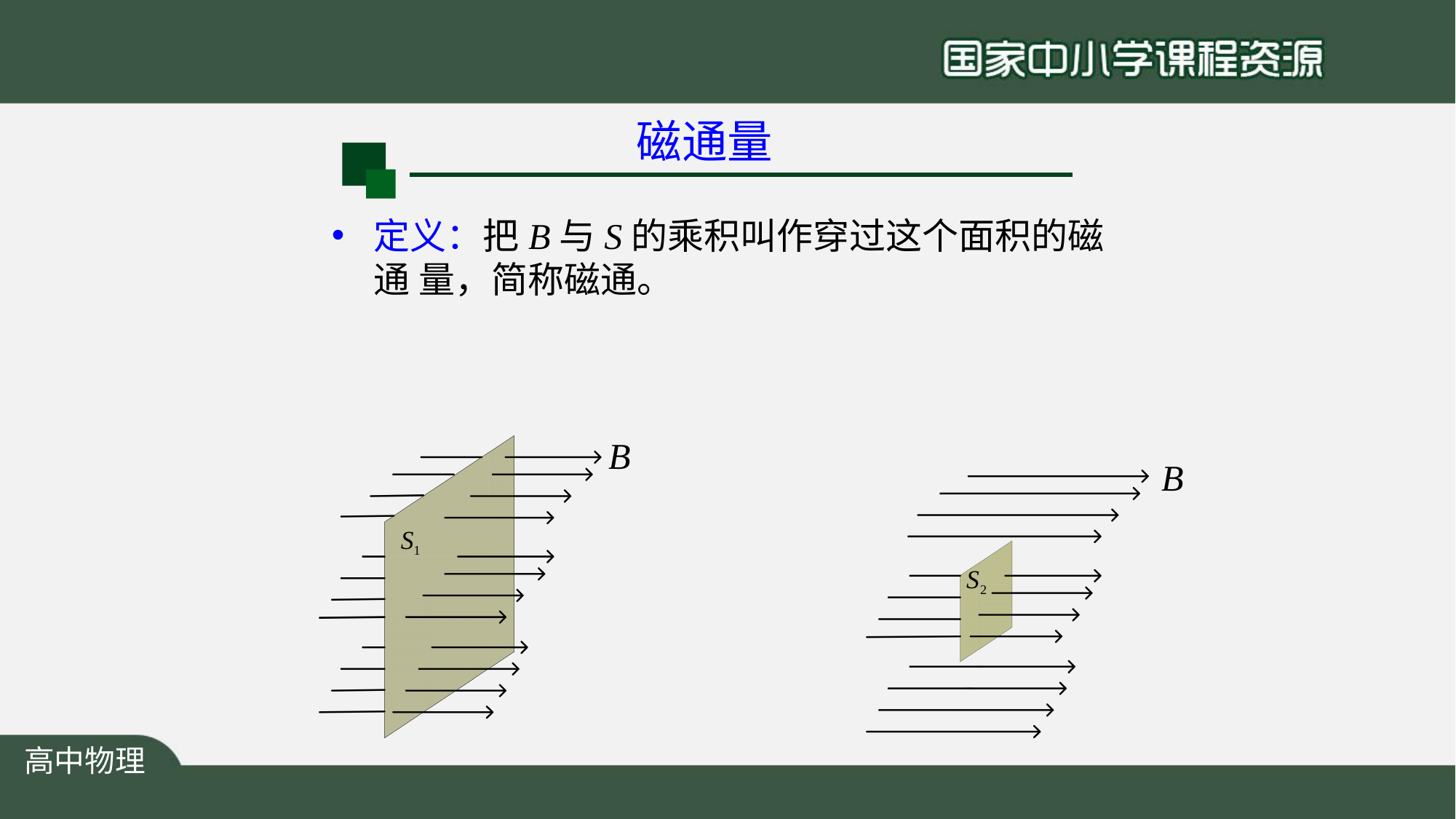

# 磁通量

定义：把B与S的乘积叫作穿过这个面积的磁通 量，简称磁通。
B

B

S1
S2
高中物理